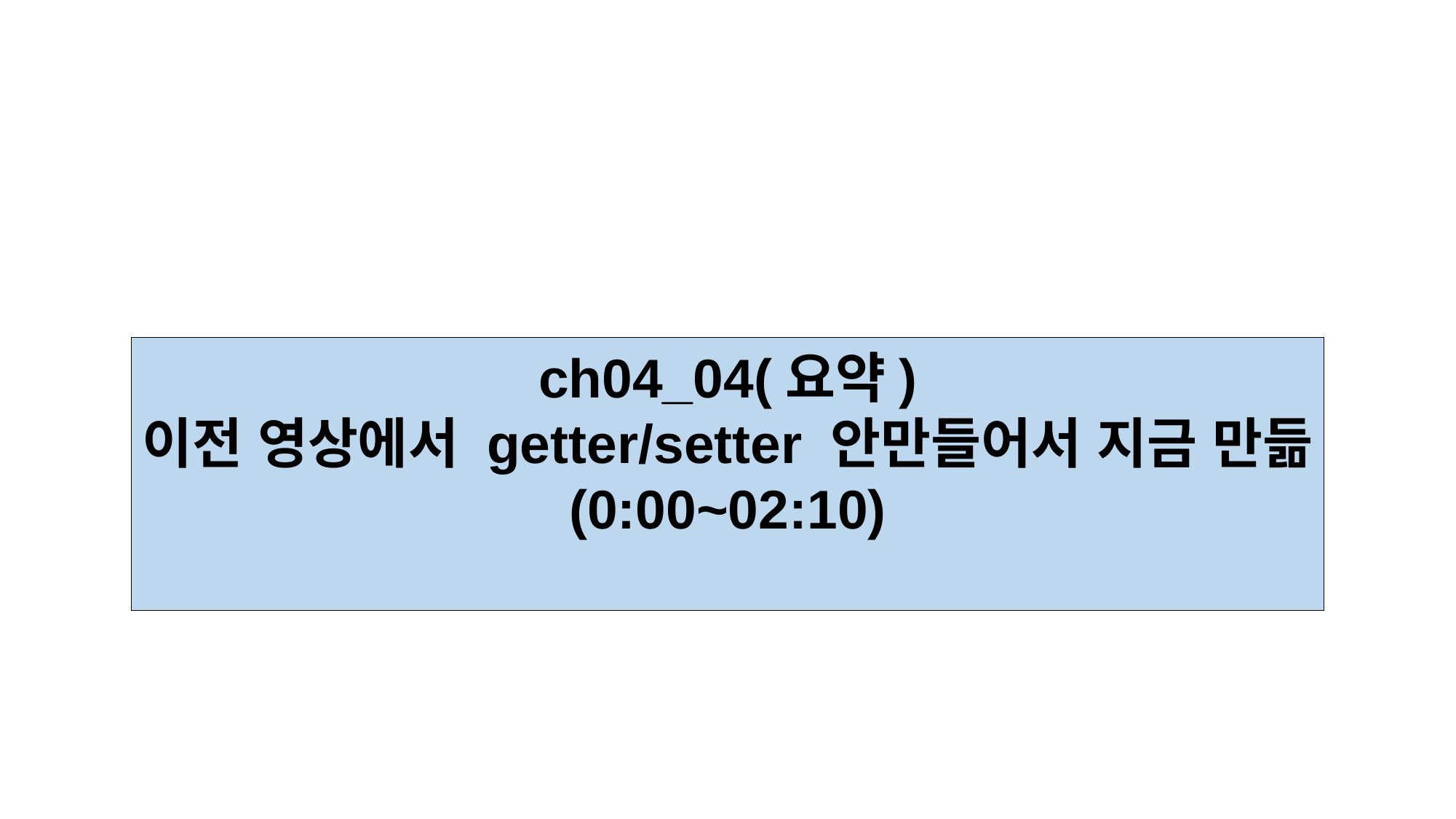

ch04_04(요약)
이전 영상에서 getter/setter 안만들어서 지금 만듦
(0:00~02:10)